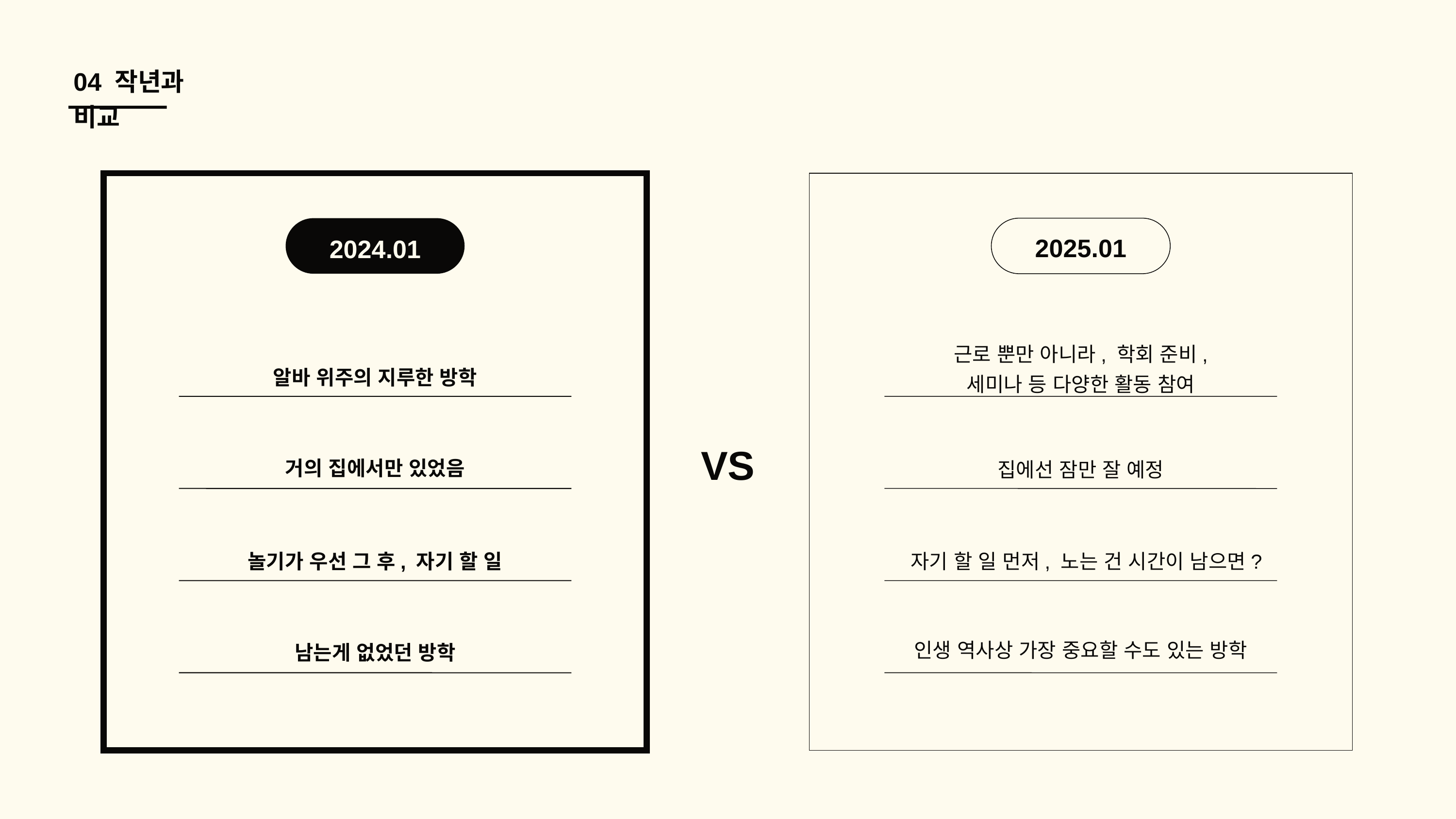

04 작년과 비교

2024.01
알바 위주의 지루한 방학

거의 집에서만 있었음

놀기가 우선 그 후, 자기 할 일

남는게 없었던 방학

2025.01
근로 뿐만 아니라, 학회 준비, 세미나 등 다양한 활동 참여

VS
집에선 잠만 잘 예정

자기 할 일 먼저, 노는 건 시간이 남으면?

인생 역사상 가장 중요할 수도 있는 방학